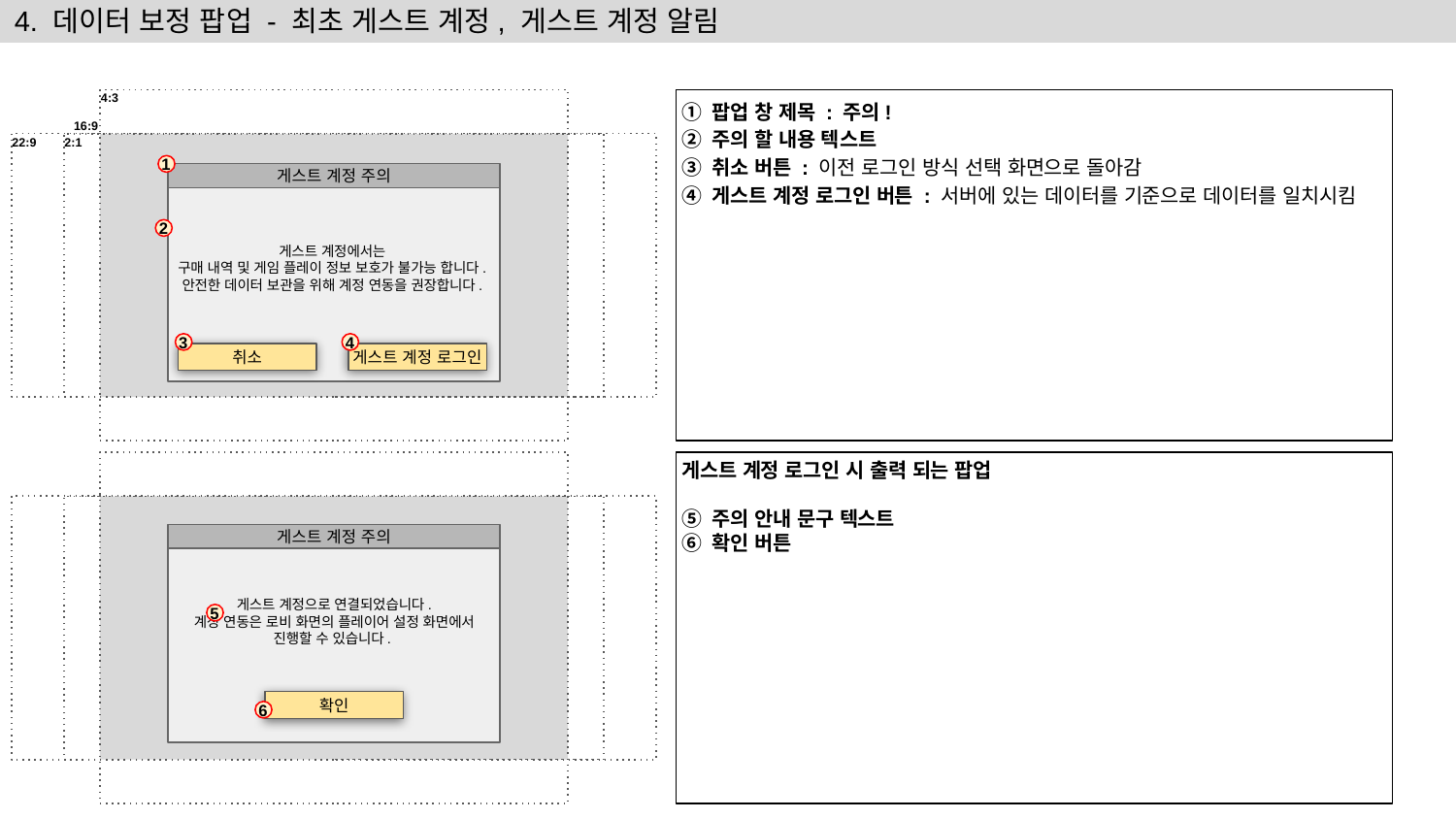

# 4. 데이터 보정 팝업 - 최초 게스트 계정, 게스트 계정 알림
① 팝업 창 제목 : 주의!
② 주의 할 내용 텍스트
③ 취소 버튼 : 이전 로그인 방식 선택 화면으로 돌아감
④ 게스트 계정 로그인 버튼 : 서버에 있는 데이터를 기준으로 데이터를 일치시킴

1

게스트 계정 주의
게스트 계정에서는
구매 내역 및 게임 플레이 정보 보호가 불가능 합니다.
안전한 데이터 보관을 위해 계정 연동을 권장합니다.

2

3

4

취소
게스트 계정 로그인
게스트 계정 로그인 시 출력 되는 팝업

⑤ 주의 안내 문구 텍스트
⑥ 확인 버튼
게스트 계정 주의
게스트 계정으로 연결되었습니다.
계정 연동은 로비 화면의 플레이어 설정 화면에서
진행할 수 있습니다.

5

확인
6